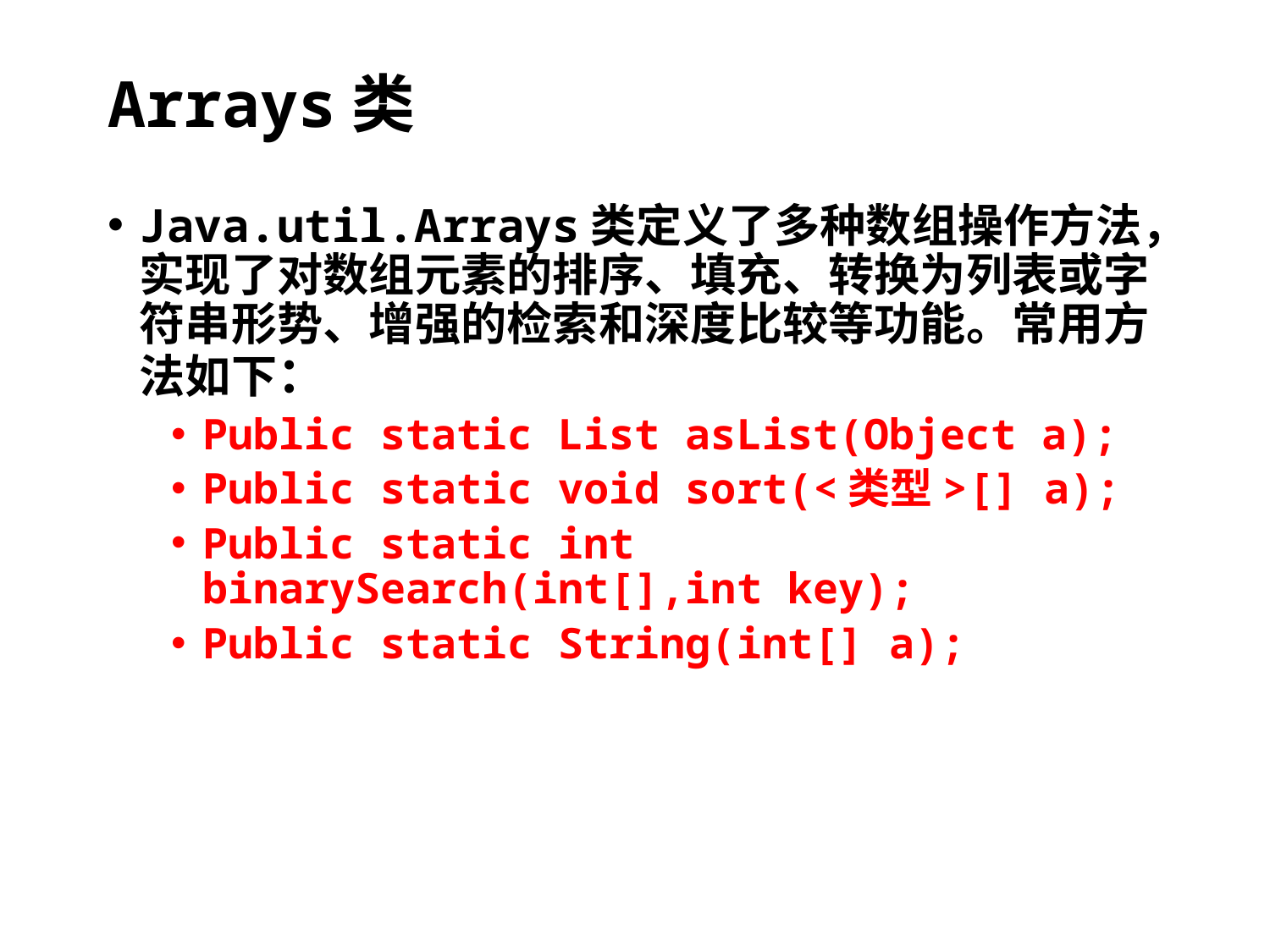

# Arrays类
Java.util.Arrays类定义了多种数组操作方法，实现了对数组元素的排序、填充、转换为列表或字符串形势、增强的检索和深度比较等功能。常用方法如下：
Public static List asList(Object a);
Public static void sort(<类型>[] a);
Public static int binarySearch(int[],int key);
Public static String(int[] a);